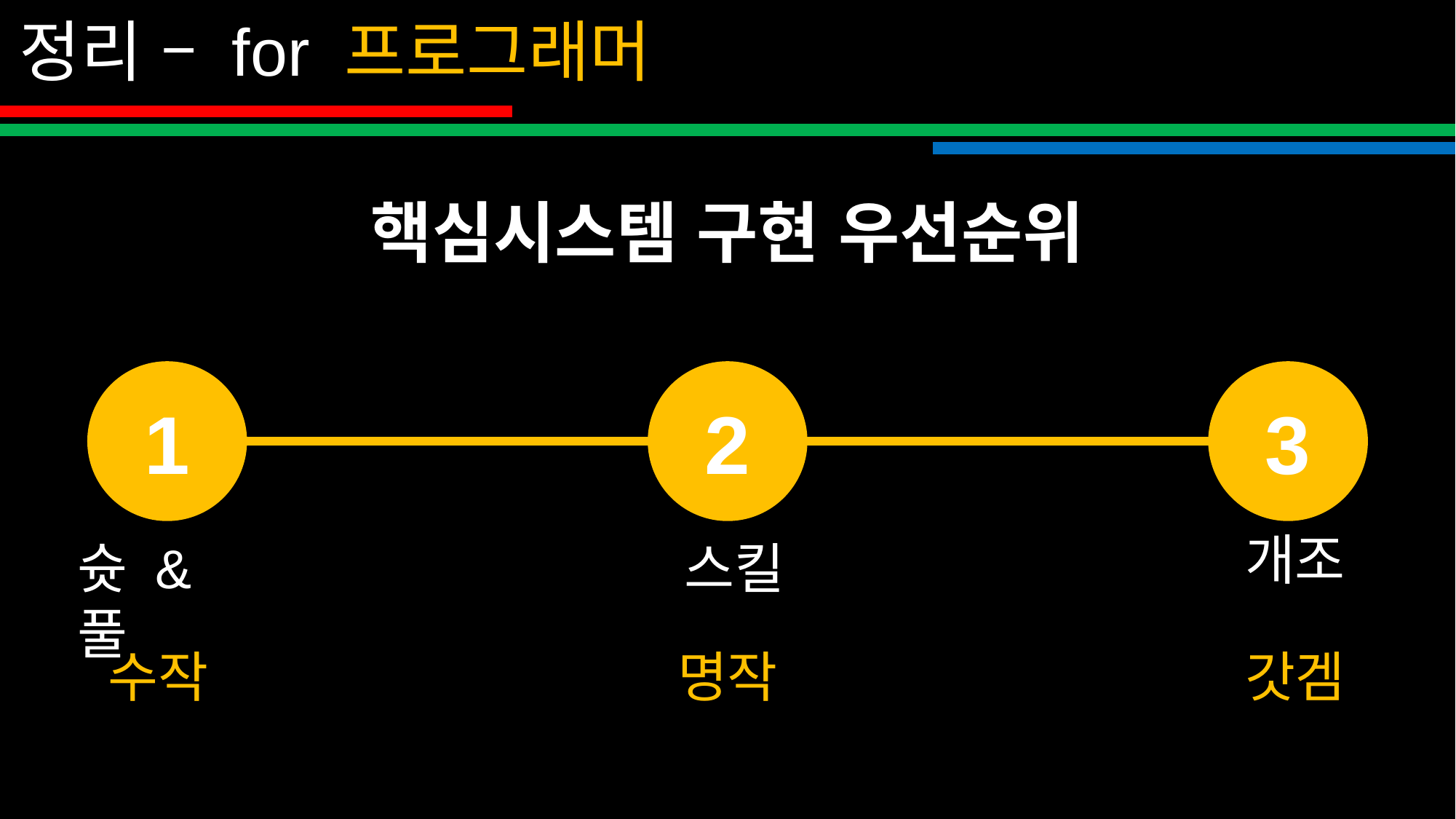

정리 – for 프로그래머

핵심시스템 구현 우선순위
1
2
3
개조
슛 & 풀
스킬
탄창 용량
+2
수작
명작
갓겜